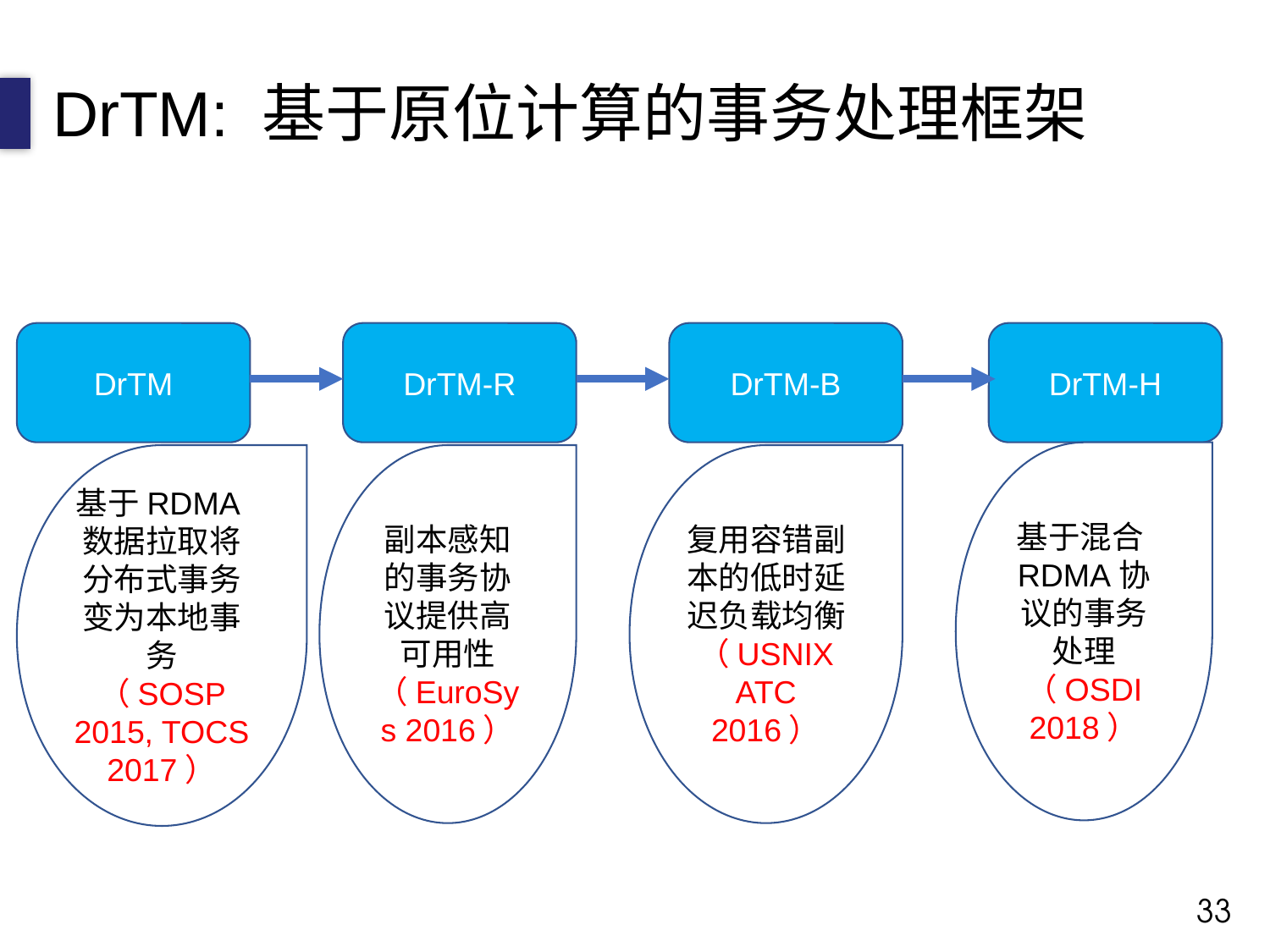

DrTM: 基于原位计算的事务处理框架
DrTM
DrTM-R
DrTM-B
DrTM-H
基于混合RDMA协议的事务处理 （OSDI 2018）
基于RDMA数据拉取将分布式事务变为本地事务
（SOSP 2015, TOCS 2017）
副本感知的事务协议提供高可用性
（EuroSys 2016）
复用容错副本的低时延迟负载均衡 （USNIX ATC 2016）
33